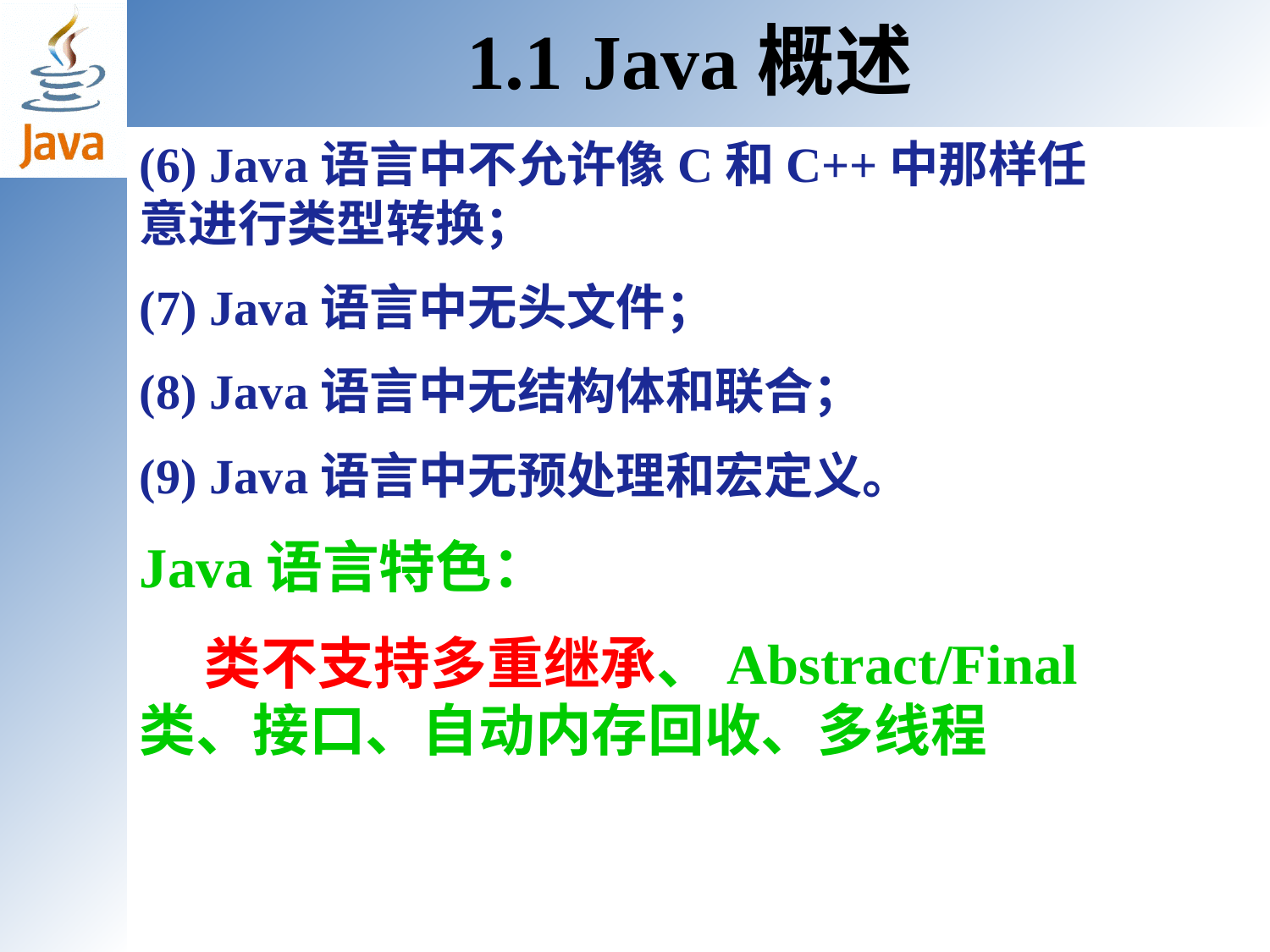

1.1 Java概述
(6) Java语言中不允许像C和C++中那样任意进行类型转换；
(7) Java语言中无头文件；
(8) Java语言中无结构体和联合；
(9) Java语言中无预处理和宏定义。
Java语言特色：
    类不支持多重继承、Abstract/Final类、接口、自动内存回收、多线程
43